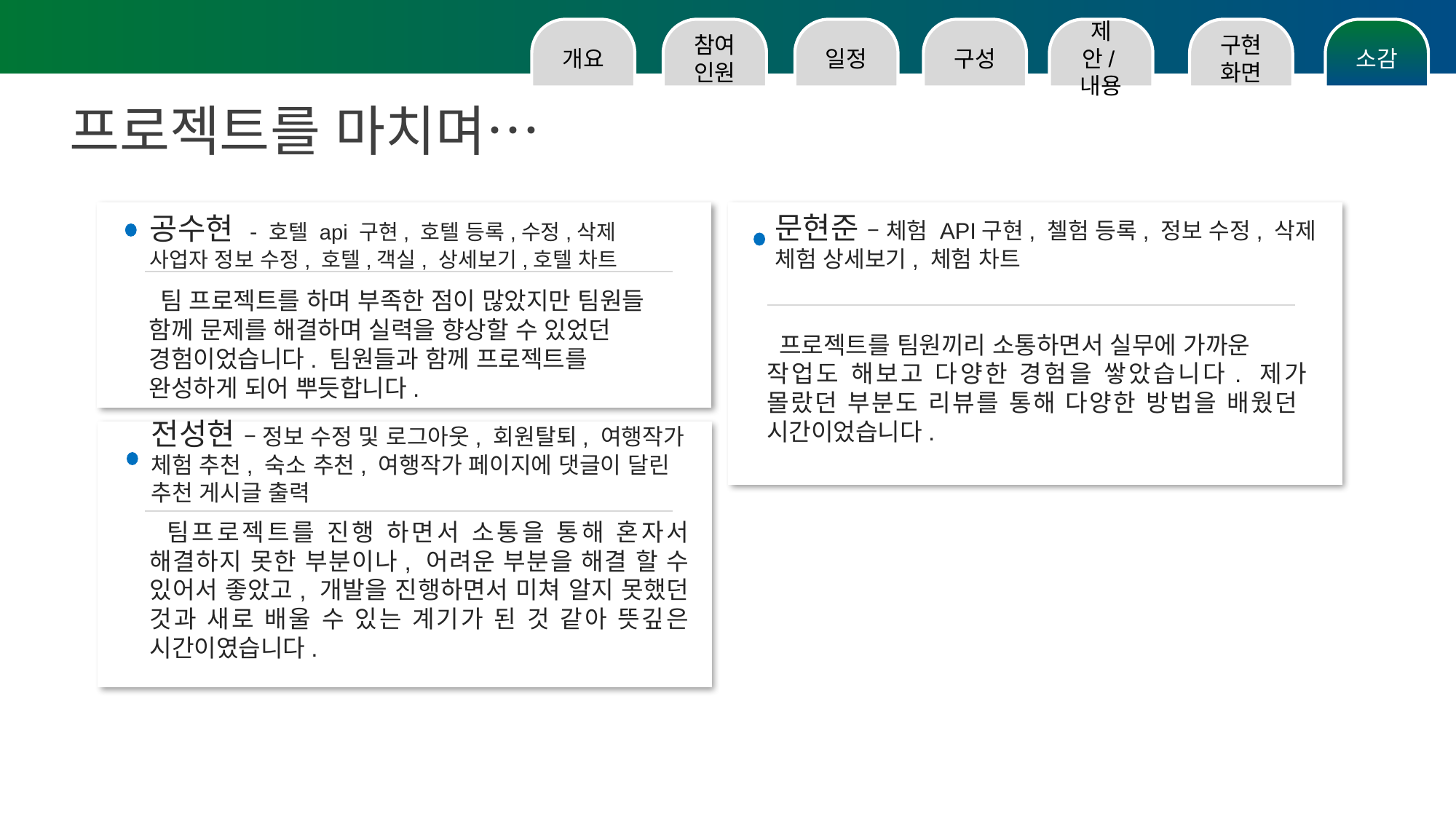

소감
구현화면
제안/내용
구성
일정
참여인원
개요

프로젝트를 마치며…

공수현 - 호텔 api 구현, 호텔 등록,수정,삭제
사업자 정보 수정, 호텔,객실, 상세보기,호텔 차트
문현준 – 체험 API구현, 첼험 등록, 정보 수정, 삭제
체험 상세보기, 체험 차트

 팀 프로젝트를 하며 부족한 점이 많았지만 팀원들 함께 문제를 해결하며 실력을 향상할 수 있었던 경험이었습니다. 팀원들과 함께 프로젝트를 완성하게 되어 뿌듯합니다.
 프로젝트를 팀원끼리 소통하면서 실무에 가까운
작업도 해보고 다양한 경험을 쌓았습니다. 제가 몰랐던 부분도 리뷰를 통해 다양한 방법을 배웠던  시간이었습니다.

전성현 – 정보 수정 및 로그아웃, 회원탈퇴, 여행작가 체험 추천, 숙소 추천, 여행작가 페이지에 댓글이 달린 추천 게시글 출력

 팀프로젝트를 진행 하면서 소통을 통해 혼자서 해결하지 못한 부분이나, 어려운 부분을 해결 할 수 있어서 좋았고, 개발을 진행하면서 미쳐 알지 못했던 것과 새로 배울 수 있는 계기가 된 것 같아 뜻깊은 시간이였습니다.